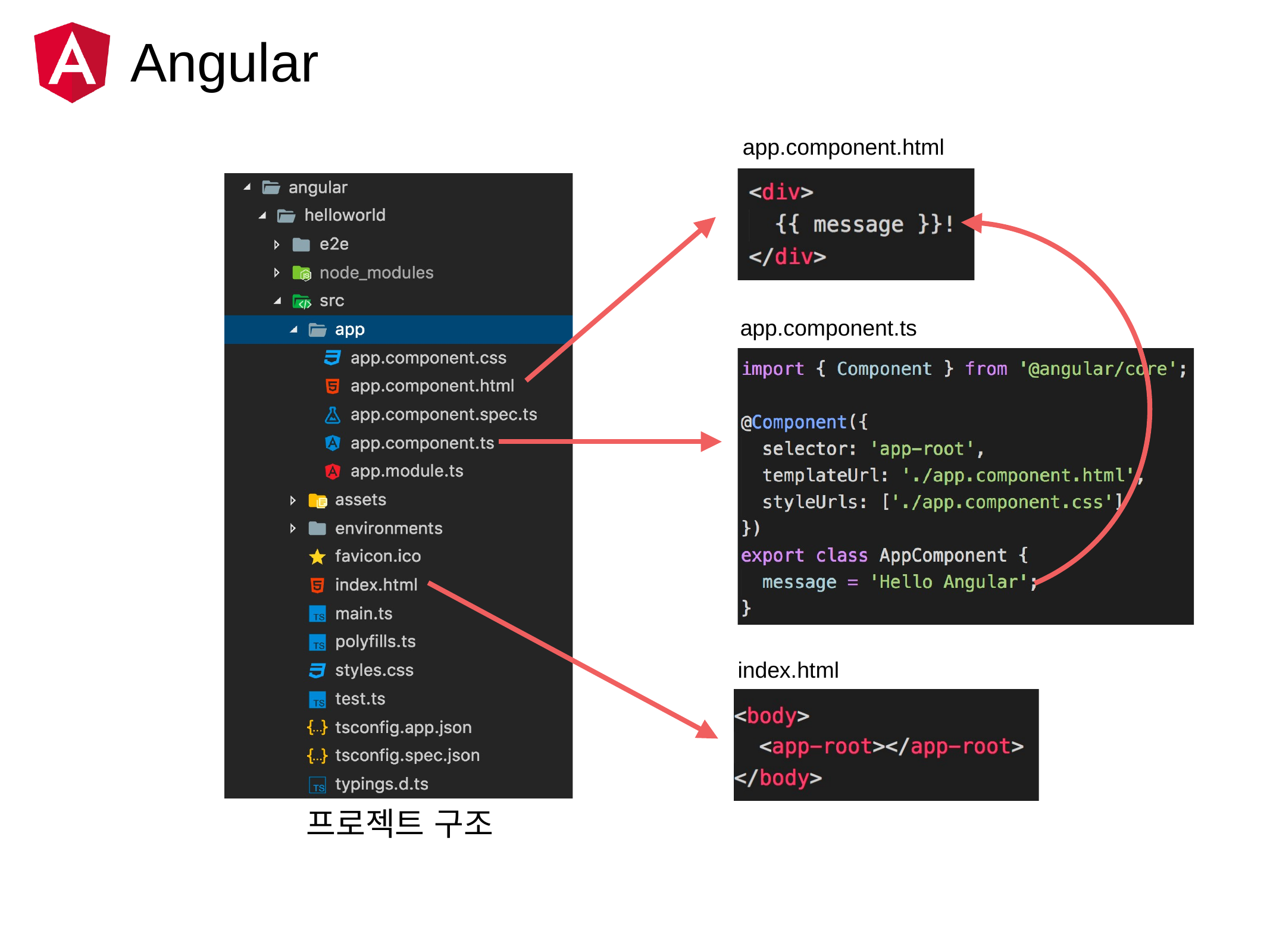

Angular
app.component.html

app.component.ts

index.html

프로젝트 구조
²018.0².²0
%P JU! 7VF.KT 0QFO 4FNJOBS